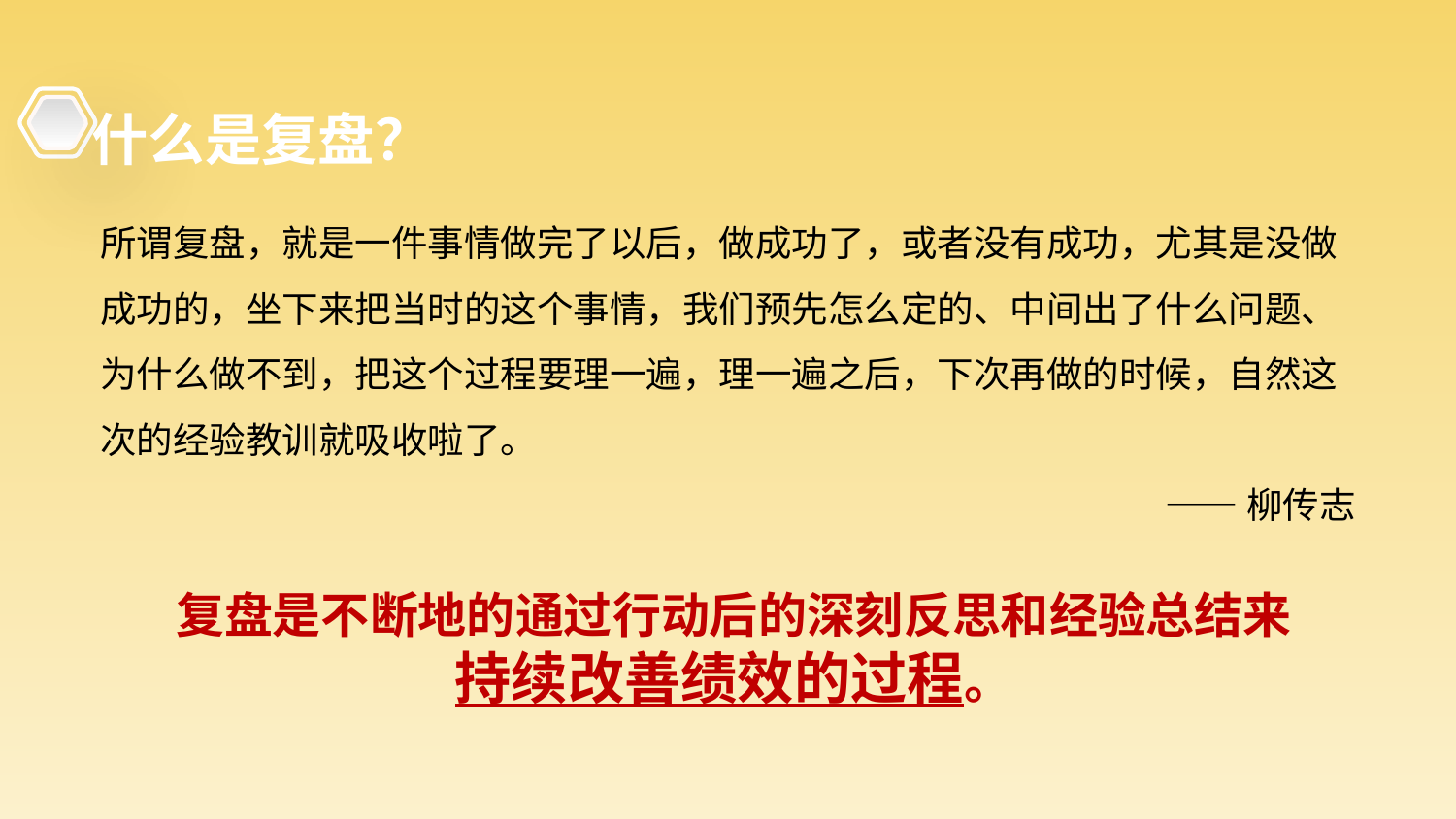

#
什么是复盘？
所谓复盘，就是一件事情做完了以后，做成功了，或者没有成功，尤其是没做成功的，坐下来把当时的这个事情，我们预先怎么定的、中间出了什么问题、为什么做不到，把这个过程要理一遍，理一遍之后，下次再做的时候，自然这次的经验教训就吸收啦了。
——柳传志

复盘是不断地的通过行动后的深刻反思和经验总结来持续改善绩效的过程。